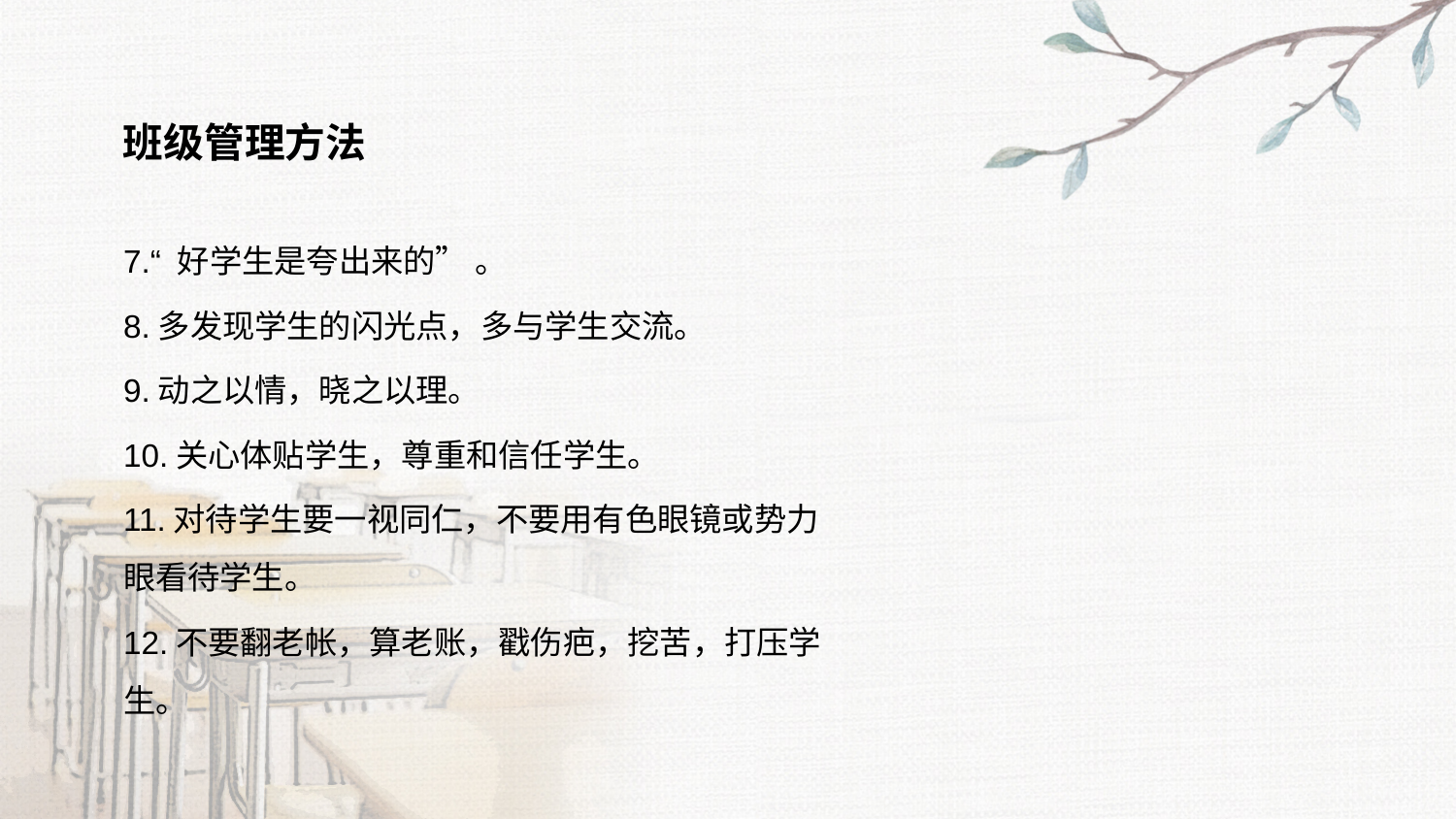

班级管理方法
7.“ 好学生是夸出来的” 。
8.多发现学生的闪光点，多与学生交流。
9.动之以情，晓之以理。
10.关心体贴学生，尊重和信任学生。
11.对待学生要一视同仁，不要用有色眼镜或势力眼看待学生。
12.不要翻老帐，算老账，戳伤疤，挖苦，打压学生。